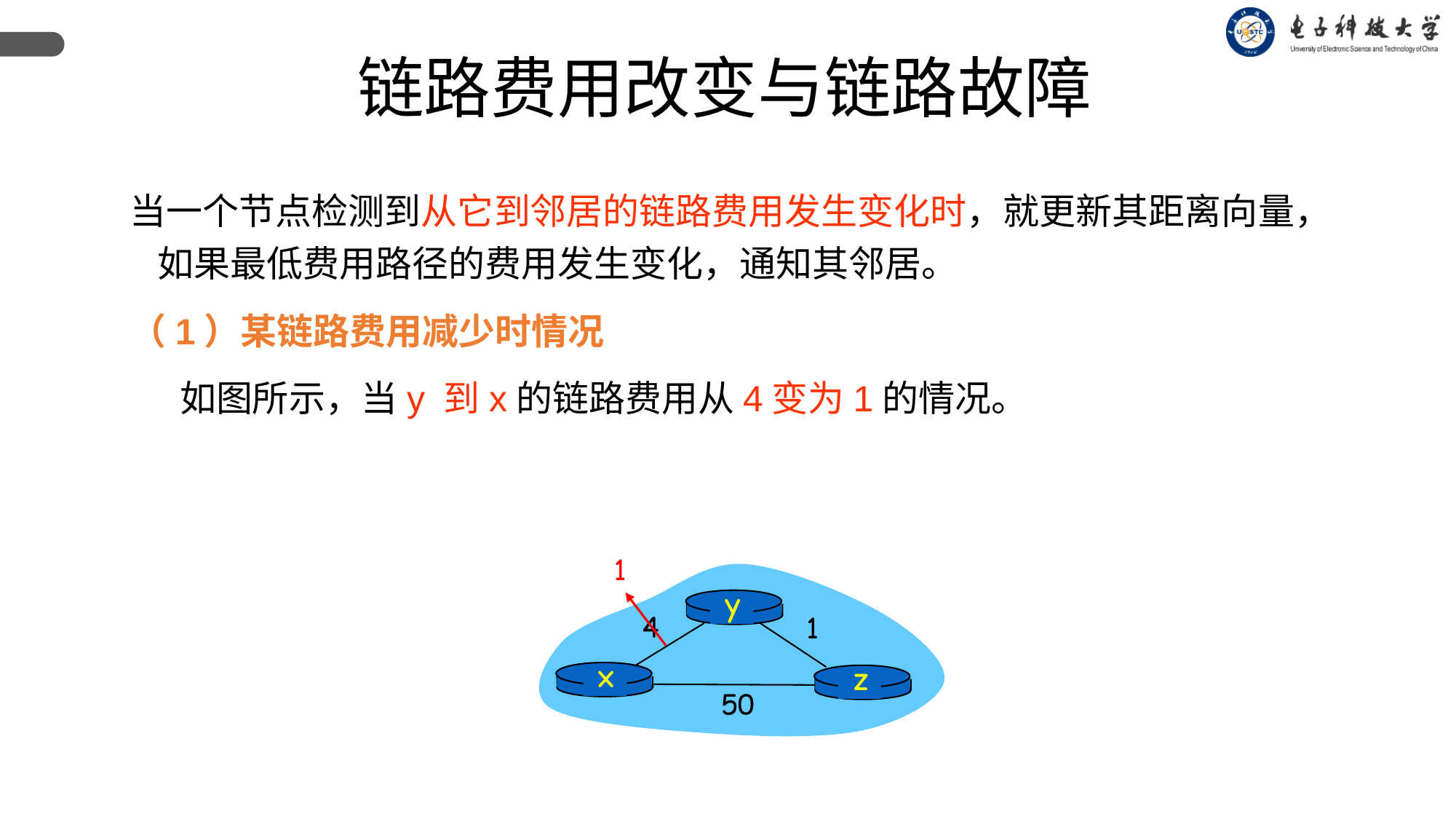

链路费用改变与链路故障
当一个节点检测到从它到邻居的链路费用发生变化时，就更新其距离向量，如果最低费用路径的费用发生变化，通知其邻居。
（1）某链路费用减少时情况
     如图所示，当y 到x的链路费用从4变为1的情况。
1

y

4
1

x

z

50